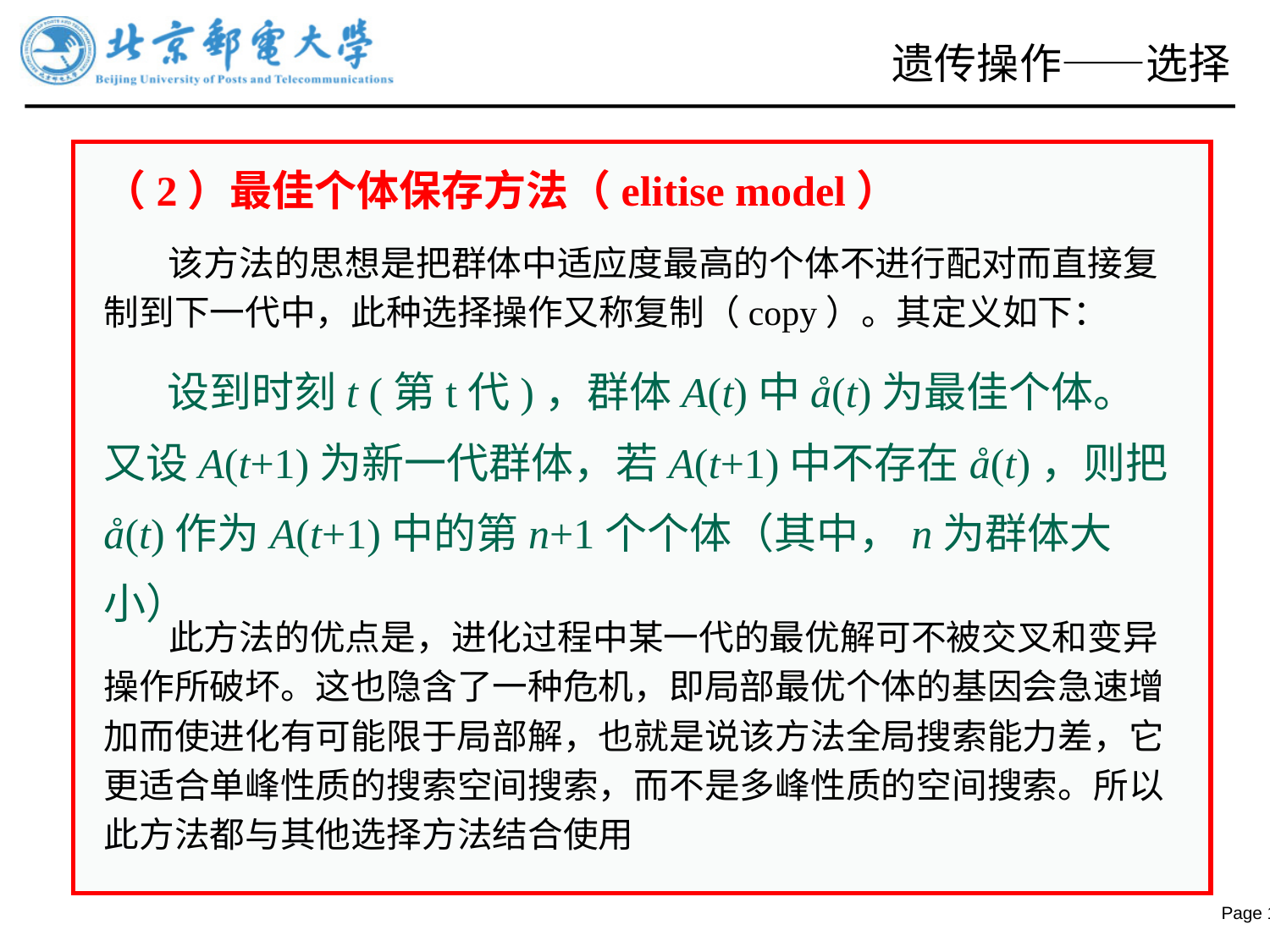

# 遗传操作——选择

（2）最佳个体保存方法（elitise model）
       该方法的思想是把群体中适应度最高的个体不进行配对而直接复制到下一代中，此种选择操作又称复制（copy）。其定义如下：
       设到时刻t (第t代)，群体A(t)中å(t)为最佳个体。又设A(t+1)为新一代群体，若A(t+1)中不存在å(t)，则把å(t)作为A(t+1)中的第n+1个个体（其中，n为群体大小）
       此方法的优点是，进化过程中某一代的最优解可不被交叉和变异操作所破坏。这也隐含了一种危机，即局部最优个体的基因会急速增加而使进化有可能限于局部解，也就是说该方法全局搜索能力差，它更适合单峰性质的搜索空间搜索，而不是多峰性质的空间搜索。所以此方法都与其他选择方法结合使用